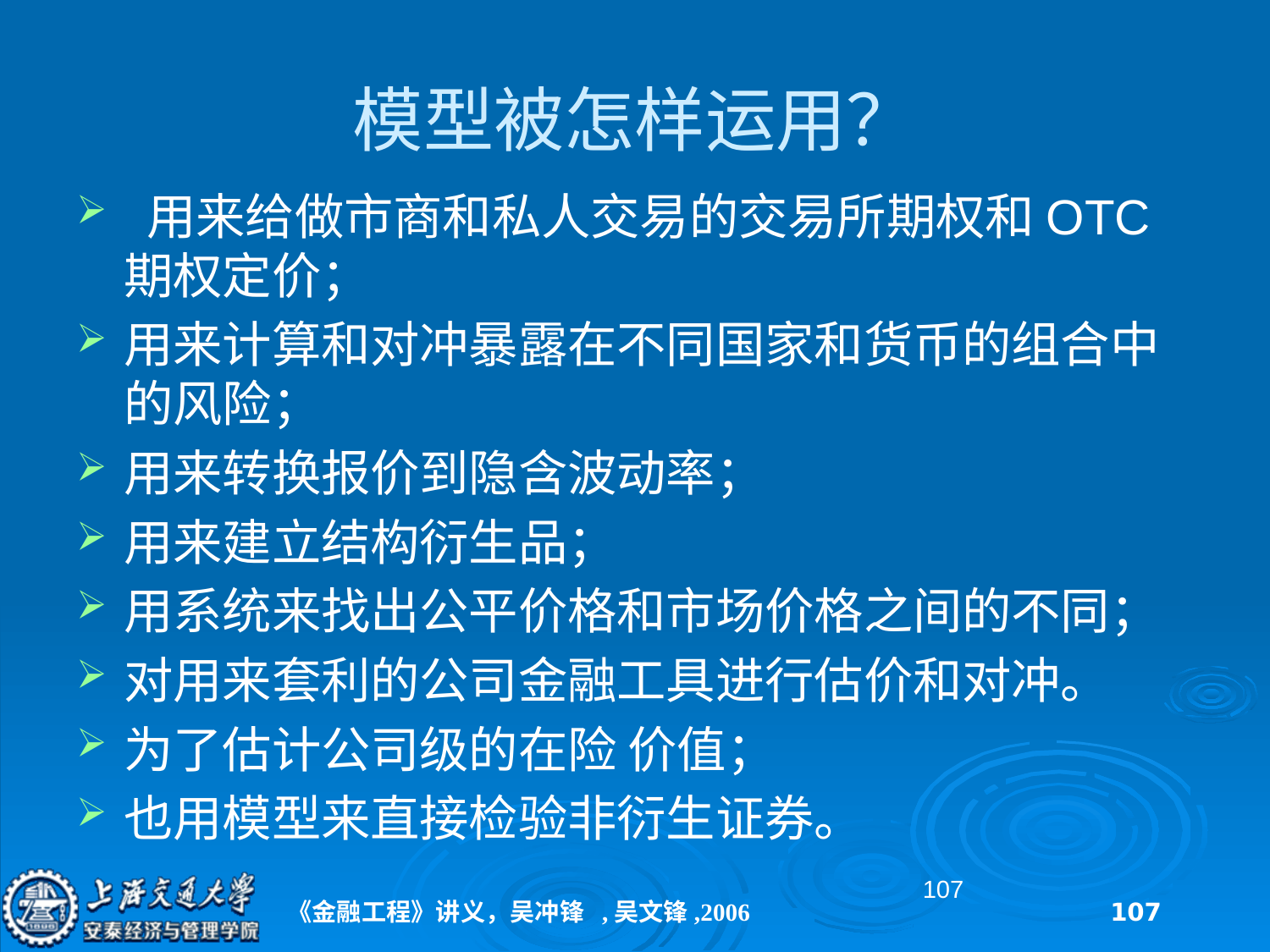

# 模型被怎样运用？
 用来给做市商和私人交易的交易所期权和OTC期权定价；
用来计算和对冲暴露在不同国家和货币的组合中的风险；
用来转换报价到隐含波动率；
用来建立结构衍生品；
用系统来找出公平价格和市场价格之间的不同；
对用来套利的公司金融工具进行估价和对冲。
为了估计公司级的在险 价值；
也用模型来直接检验非衍生证券。
107